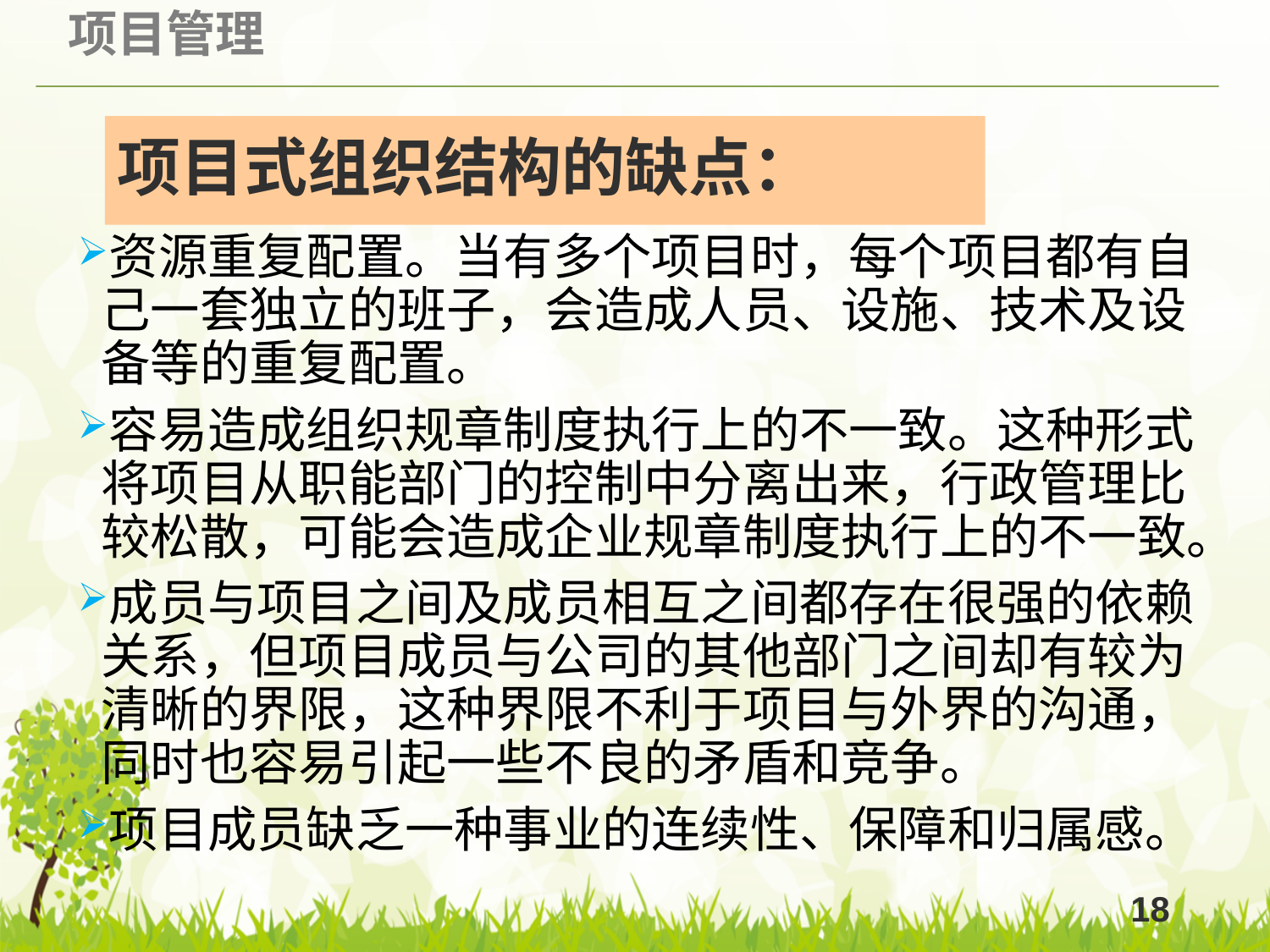

# 项目式组织结构的缺点：
资源重复配置。当有多个项目时，每个项目都有自己一套独立的班子，会造成人员、设施、技术及设备等的重复配置。
容易造成组织规章制度执行上的不一致。这种形式将项目从职能部门的控制中分离出来，行政管理比较松散，可能会造成企业规章制度执行上的不一致。
成员与项目之间及成员相互之间都存在很强的依赖关系，但项目成员与公司的其他部门之间却有较为清晰的界限，这种界限不利于项目与外界的沟通，同时也容易引起一些不良的矛盾和竞争。
项目成员缺乏一种事业的连续性、保障和归属感。
18